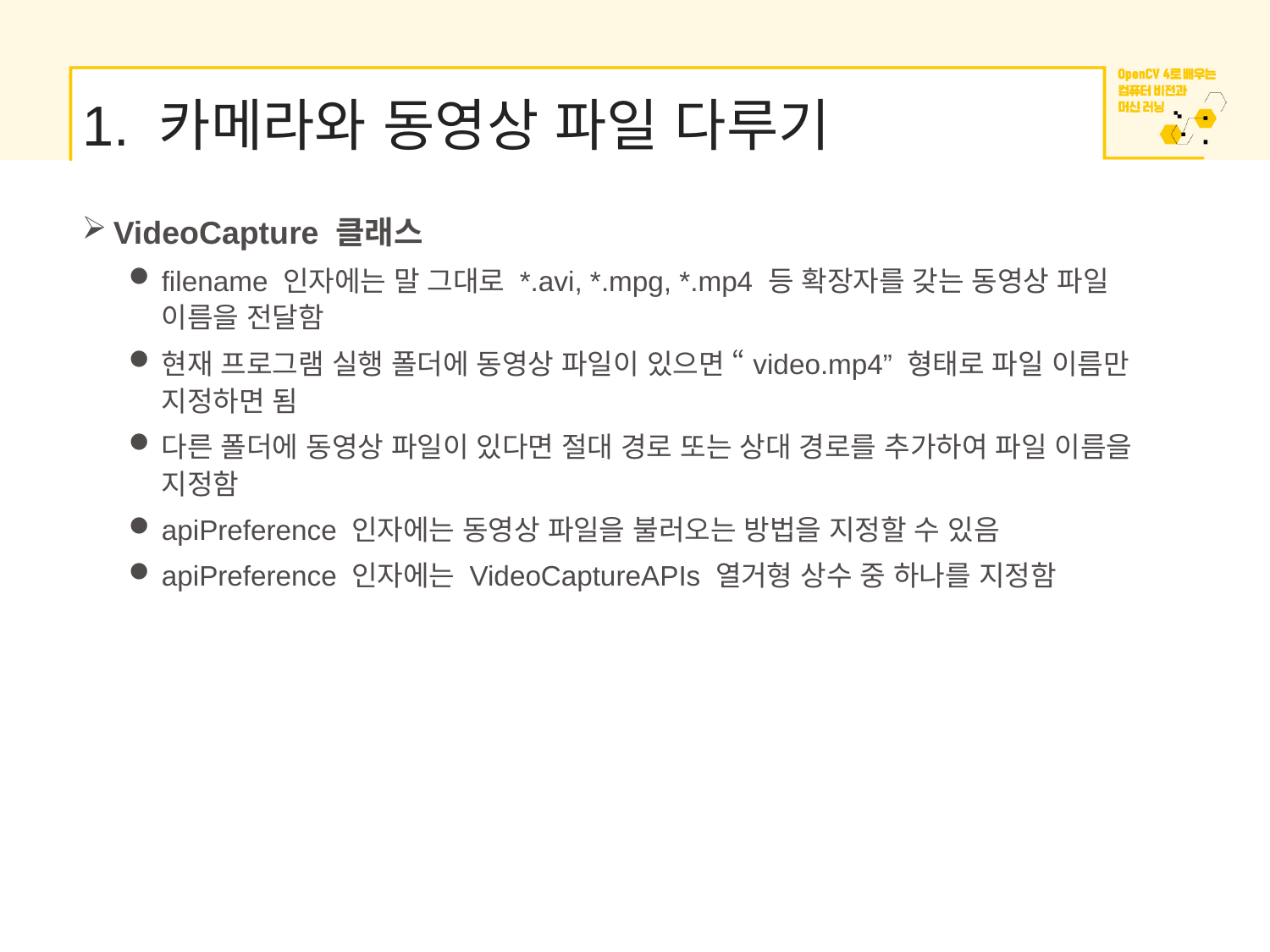

# 1. 카메라와 동영상 파일 다루기
VideoCapture 클래스
filename 인자에는 말 그대로 *.avi, *.mpg, *.mp4 등 확장자를 갖는 동영상 파일 이름을 전달함
현재 프로그램 실행 폴더에 동영상 파일이 있으면 “video.mp4” 형태로 파일 이름만 지정하면 됨
다른 폴더에 동영상 파일이 있다면 절대 경로 또는 상대 경로를 추가하여 파일 이름을 지정함
apiPreference 인자에는 동영상 파일을 불러오는 방법을 지정할 수 있음
apiPreference 인자에는 VideoCaptureAPIs 열거형 상수 중 하나를 지정함